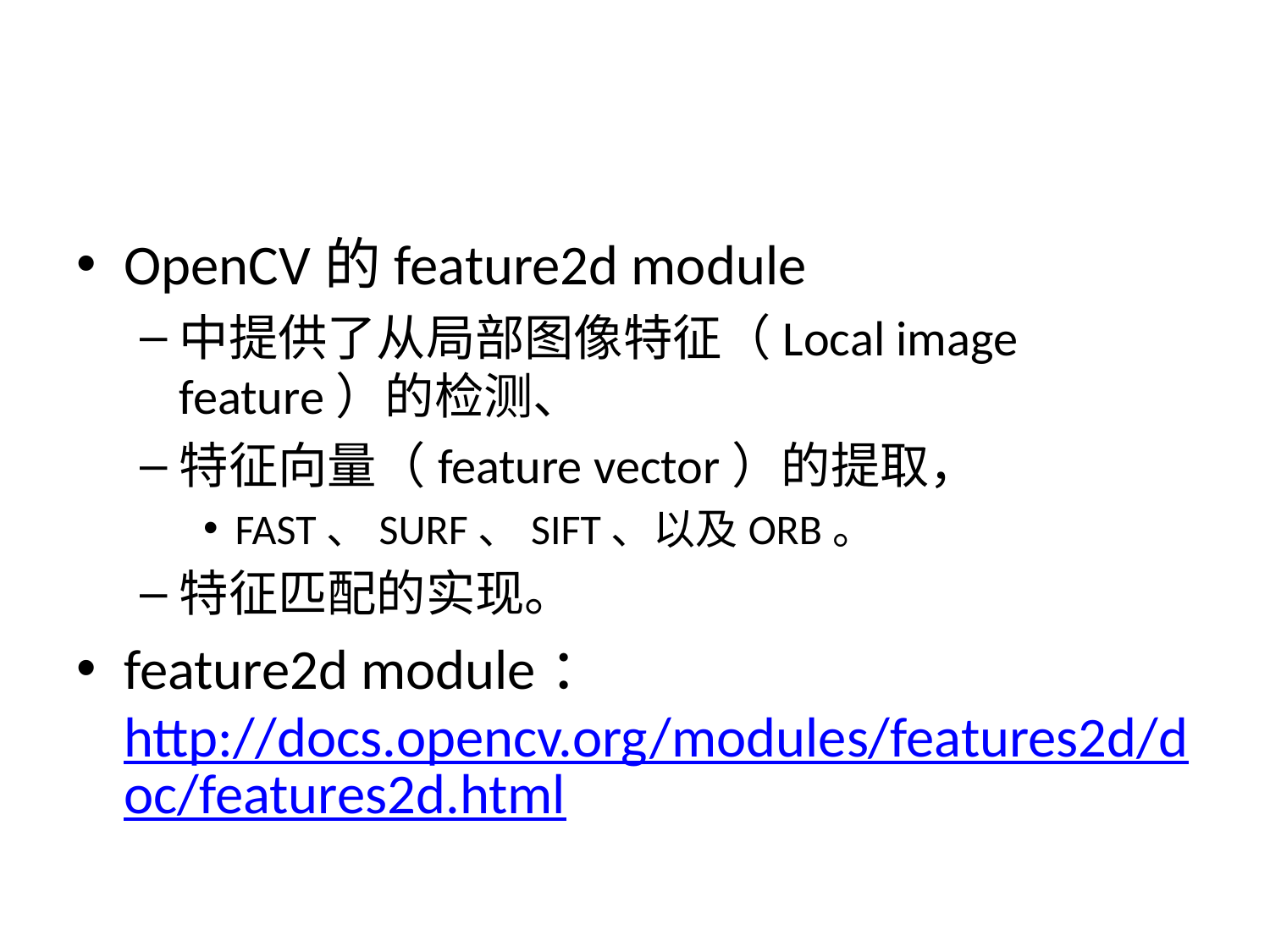

#
OpenCV的feature2d module
中提供了从局部图像特征（Local image feature）的检测、
特征向量（feature vector）的提取，
FAST、SURF、SIFT、以及ORB。
特征匹配的实现。
feature2d module： http://docs.opencv.org/modules/features2d/doc/features2d.html